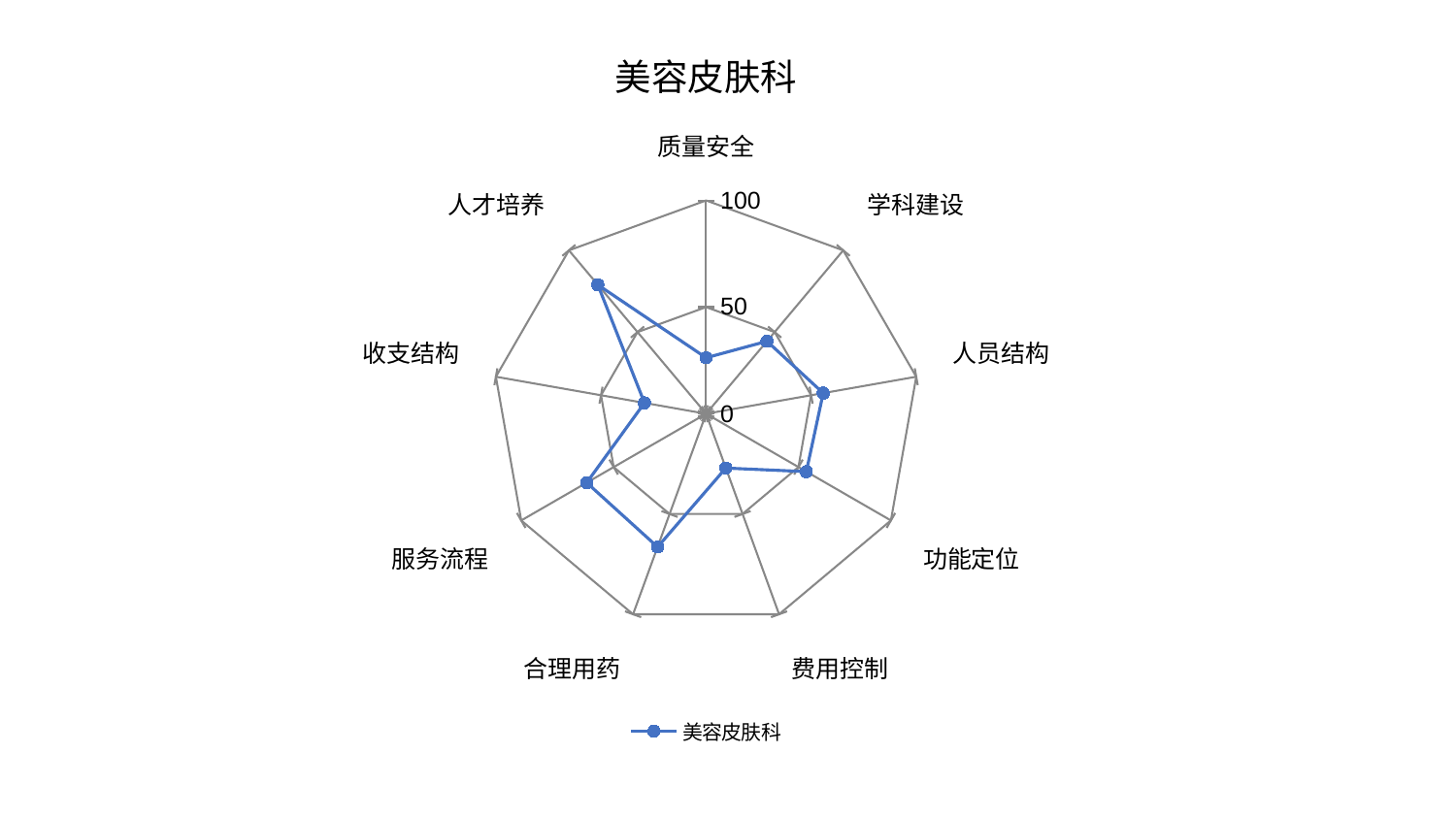

### Chart: 美容皮肤科

| Category | 美容皮肤科 |
|---|---|
| 质量安全 | 26.27267531549531 |
| 学科建设 | 44.39856043284024 |
| 人员结构 | 55.74994932843623 |
| 功能定位 | 54.264672815992135 |
| 费用控制 | 27.087730624032112 |
| 合理用药 | 66.4554598282805 |
| 服务流程 | 64.59836319206264 |
| 收支结构 | 29.30920417829203 |
| 人才培养 | 78.91558198952704 |
93